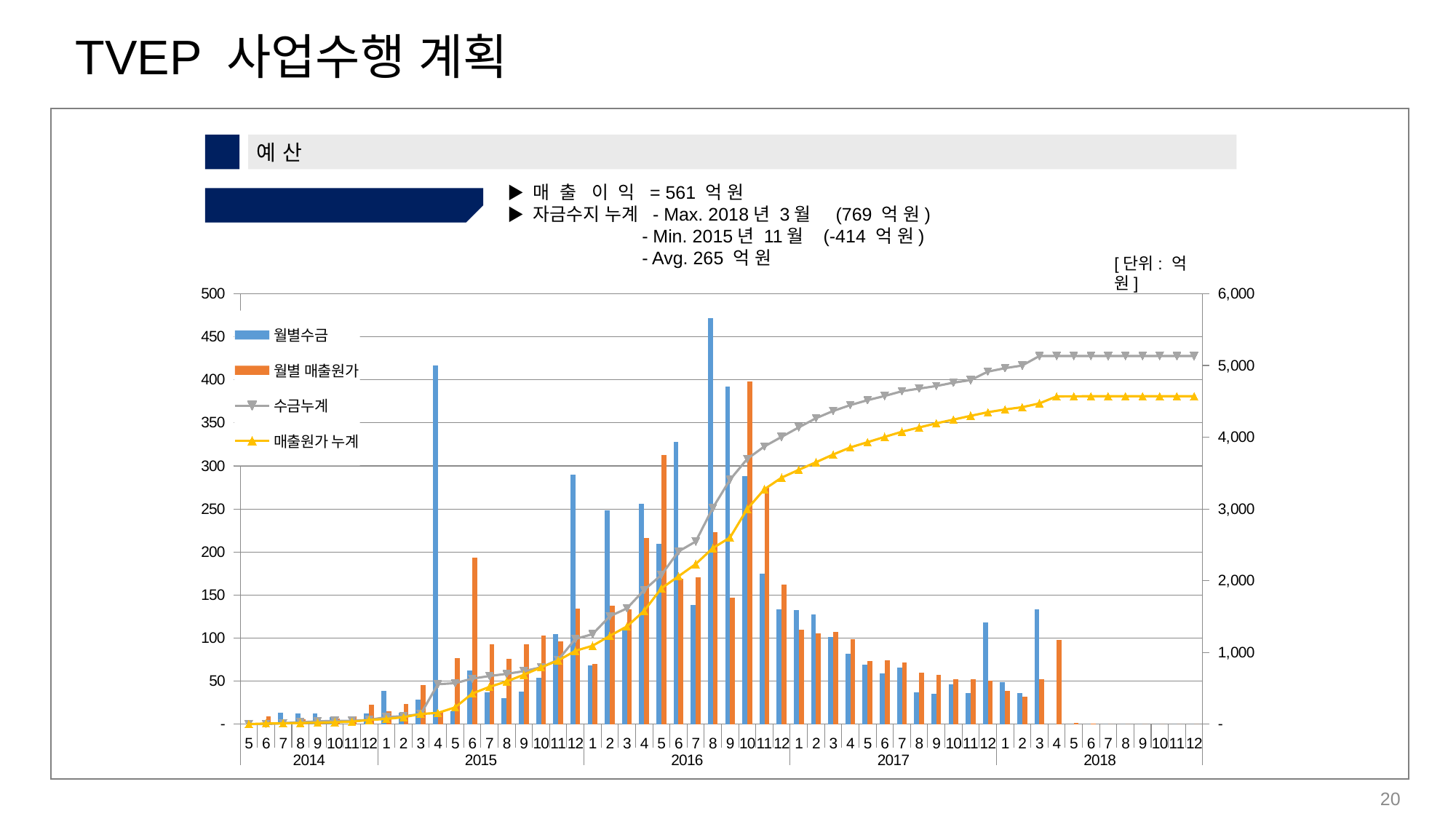

2
예 산
▶ 매  출   이  익  = 561 억 원
▶ 자금수지 누계  - Max. 2018년 3월    (769 억 원)
	     - Min. 2015년 11월   (-414 억 원)
	     - Avg. 265 억 원
③ 자금수지

[단위: 억 원]

### Chart

| Category | 월별수금 | 월별 매출원가 | 수금누계 | 매출원가 누계 |
|---|---|---|---|---|
| 5 | 0.0 | 0.0 | 0.0 | 0.0 |
| 6 | 0.0 | 8.79706272380952 | 0.0 | 8.79706272380952 |
| 7 | 13.320164277962675 | 1.2598694285714283 | 13.320164277962675 | 10.056932152380957 |
| 8 | 12.47641634732939 | 5.798500066666667 | 25.796580625292055 | 15.855432219047636 |
| 9 | 12.035971619452564 | 3.203842228571429 | 37.83255224474462 | 19.059274447619057 |
| 10 | 7.778571788293691 | 6.325681799999998 | 45.611124033038294 | 25.38495624761905 |
| 11 | 0.0 | 8.981698514285718 | 45.611124033038294 | 34.366654761904755 |
| 12 | 12.721071829493617 | 22.774214485714285 | 58.332195862531954 | 57.140869247619044 |
| 1 | 38.867839318890525 | 15.18249798095238 | 97.20003518142245 | 72.3233672285714 |
| 2 | 13.529731468900227 | 23.038358314285723 | 110.72976665032269 | 95.36172554285714 |
| 3 | 28.1651784691913 | 45.7503786952381 | 138.894945119514 | 141.11210423809518 |
| 4 | 416.993820072207 | 15.231755 | 555.8887651917211 | 156.34385923809518 |
| 5 | 15.07315721532826 | 76.50807478095238 | 570.9619224070491 | 232.85193401904763 |
| 6 | 61.9905072642621 | 193.07145666666665 | 632.9524296713114 | 425.92339068571425 |
| 7 | 37.1384772642621 | 92.6309942857143 | 670.0909069355736 | 518.5543849714286 |
| 8 | 30.09141755478707 | 76.1189342857143 | 700.1823244903604 | 594.6733192571435 |
| 9 | 37.52703898364766 | 92.90744000000002 | 737.7093634740082 | 687.5807592571435 |
| 10 | 53.89698954058202 | 103.00830190476184 | 791.6063530145902 | 790.5890611619046 |
| 11 | 104.39208314824614 | 96.24828904761907 | 895.9984361628367 | 886.8373502095237 |
| 12 | 290.23047786977895 | 134.50986317260475 | 1186.2289140326152 | 1021.3472133821282 |
| 1 | 68.03955065409937 | 70.3037502040773 | 1254.268464686715 | 1091.650963586206 |
| 2 | 248.44409820923778 | 137.71554108246028 | 1502.7125628959525 | 1229.3665046686663 |
| 3 | 110.70401569062409 | 132.93381762090218 | 1613.416578586577 | 1362.300322289568 |
| 4 | 256.2035843103461 | 216.55650835975015 | 1869.6201628969222 | 1578.856830649318 |
| 5 | 209.3546538023455 | 312.95939921693844 | 2078.974816699269 | 1891.816229866257 |
| 6 | 327.71991586118963 | 168.7001777130034 | 2406.694732560459 | 2060.5164075792613 |
| 7 | 138.20655813750975 | 170.46914331224002 | 2544.901290697968 | 2230.9855508915016 |
| 8 | 471.57883813750965 | 222.72424707566165 | 3016.4801288354784 | 2453.7097979671607 |
| 9 | 391.90902290797635 | 147.0951771989666 | 3408.389151743455 | 2600.8049751661283 |
| 10 | 288.5183317941076 | 398.4251215970084 | 3696.9074835375627 | 2999.2300967631368 |
| 11 | 174.4655934404439 | 274.9876167193911 | 3871.3730769780077 | 3274.2177134825292 |
| 12 | 133.3594647959037 | 161.86207775645624 | 4004.7325417739094 | 3436.079791238985 |
| 1 | 132.29437455431253 | 109.54583376602767 | 4137.026916328222 | 3545.6256250050105 |
| 2 | 127.54823314991896 | 105.47978576602758 | 4264.5751494781425 | 3651.1054107710397 |
| 3 | 101.08198080054956 | 107.51934576602758 | 4365.657130278692 | 3758.6247565370672 |
| 4 | 81.71358576367352 | 98.93877805888951 | 4447.370716042362 | 3857.5635345959568 |
| 5 | 68.86410573955794 | 73.31865035395138 | 4516.2348217819235 | 3930.882184949907 |
| 6 | 58.77390210777826 | 73.73945035395138 | 4575.0087238897 | 4004.6216353038585 |
| 7 | 66.05639813583696 | 71.74689812292277 | 4641.065122025541 | 4076.3685334267807 |
| 8 | 36.69367256684487 | 59.396771258400435 | 4677.7587945923815 | 4135.765304685184 |
| 9 | 35.62858256684486 | 57.33557076220125 | 4713.387377159227 | 4193.100875447383 |
| 10 | 46.63448256684485 | 52.51801487113112 | 4760.021859726072 | 4245.618890318513 |
| 11 | 36.2190581606553 | 52.391614871131104 | 4796.2409178867265 | 4298.010505189648 |
| 12 | 118.32155266436123 | 50.414396059039895 | 4914.562470551093 | 4348.424901248686 |
| 1 | 48.53666147744306 | 38.191745709614054 | 4963.099132028532 | 4386.616646958302 |
| 2 | 36.10828556899212 | 31.96470799492219 | 4999.207417597522 | 4418.581354953222 |
| 3 | 133.1300716628802 | 52.5268045 | 5132.337489260402 | 4471.108159453225 |
| 4 | 0.0 | 97.70381725 | 5132.337489260402 | 4568.811976703224 |
| 5 | 0.0 | 1.5167999999999995 | 5132.337489260402 | 4570.328776703223 |
| 6 | 0.0 | 0.9168 | 5132.337489260402 | 4571.245576703223 |
| 7 | 0.0 | 0.0 | 5132.337489260402 | 4571.245576703223 |
| 8 | 0.0 | 0.0 | 5132.337489260402 | 4571.245576703223 |
| 9 | 0.0 | 0.0 | 5132.337489260402 | 4571.245576703223 |
| 10 | 0.0 | 0.0 | 5132.337489260402 | 4571.245576703223 |
| 11 | 0.0 | 0.0 | 5132.337489260402 | 4571.245576703223 |
| 12 | 0.0 | 0.0 | 5132.337489260402 | 4571.245576703223 |
20